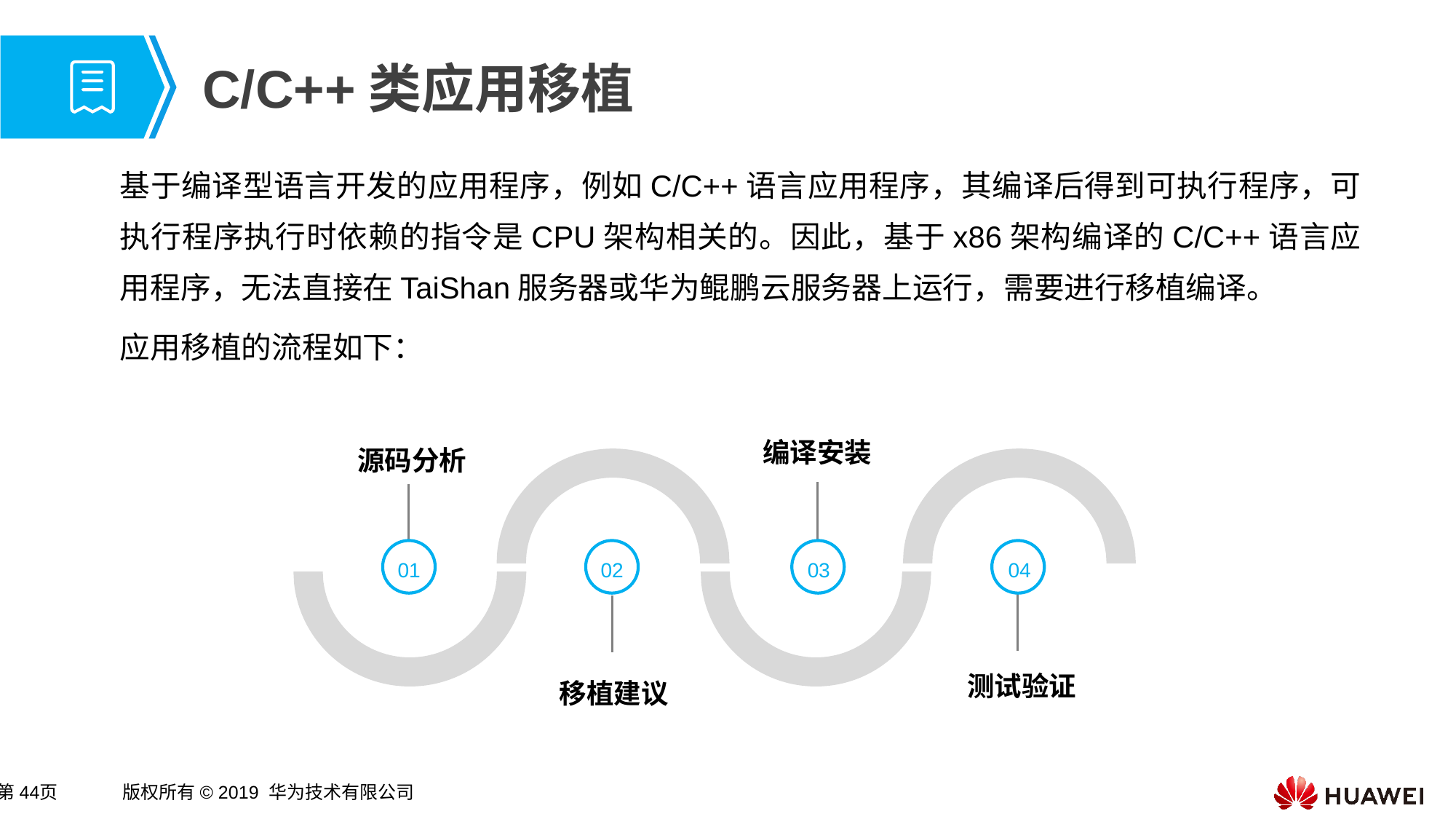

# C/C++类应用移植
基于编译型语言开发的应用程序，例如C/C++语言应用程序，其编译后得到可执行程序，可执行程序执行时依赖的指令是CPU架构相关的。因此，基于x86架构编译的C/C++语言应用程序，无法直接在TaiShan服务器或华为鲲鹏云服务器上运行，需要进行移植编译。
应用移植的流程如下：
编译安装
源码分析

01
02
03
04

测试验证
移植建议